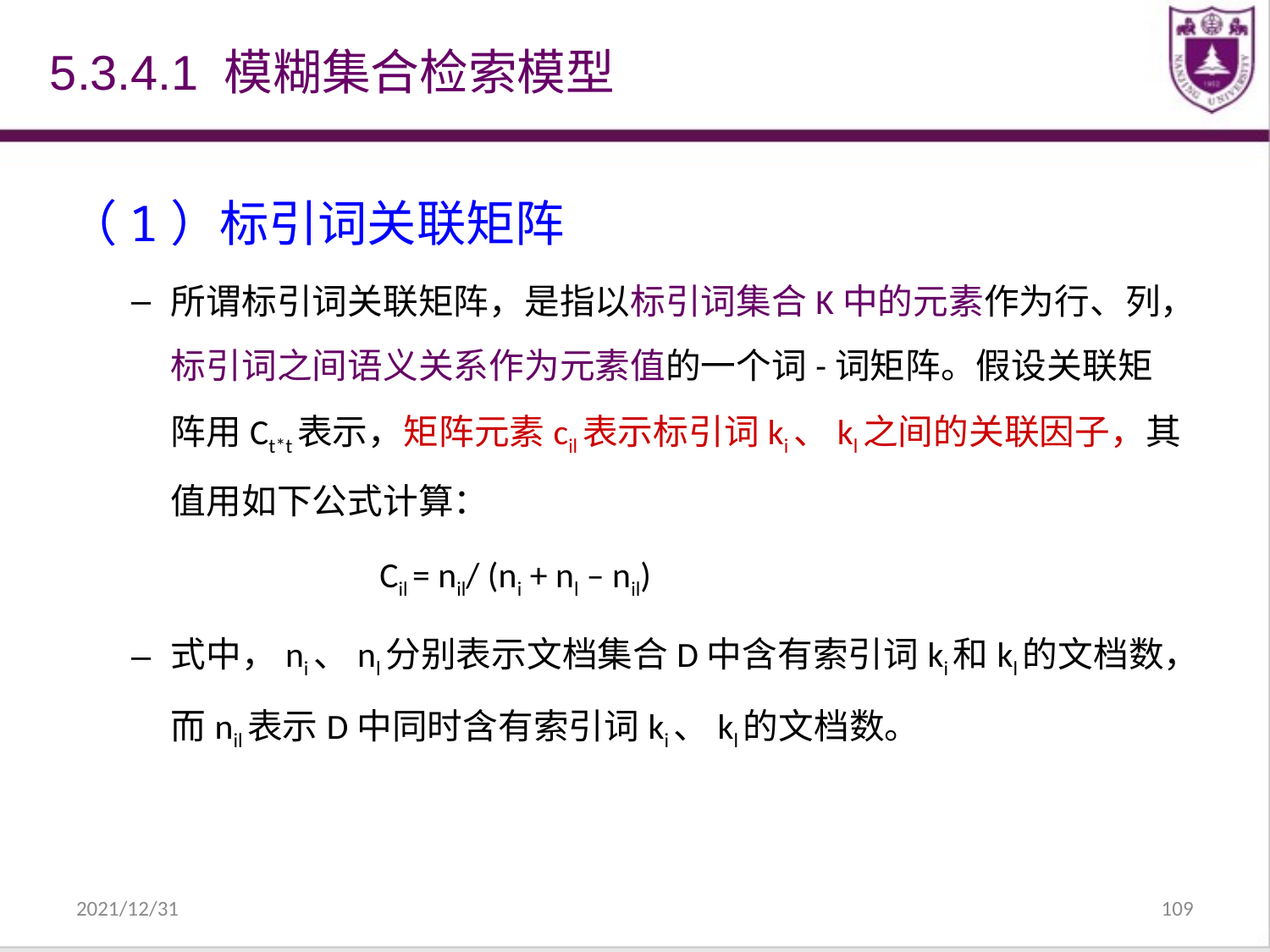

5.3.4.1 模糊集合检索模型
（1）标引词关联矩阵
所谓标引词关联矩阵，是指以标引词集合K中的元素作为行、列，标引词之间语义关系作为元素值的一个词-词矩阵。假设关联矩阵用Ct*t表示，矩阵元素cil表示标引词ki、kl之间的关联因子，其值用如下公式计算：
                       Cil = nil/ (ni + nl – nil)
式中，ni、nl分别表示文档集合D中含有索引词ki和kl的文档数，而nil表示D中同时含有索引词ki、kl的文档数。
2021/12/31
109